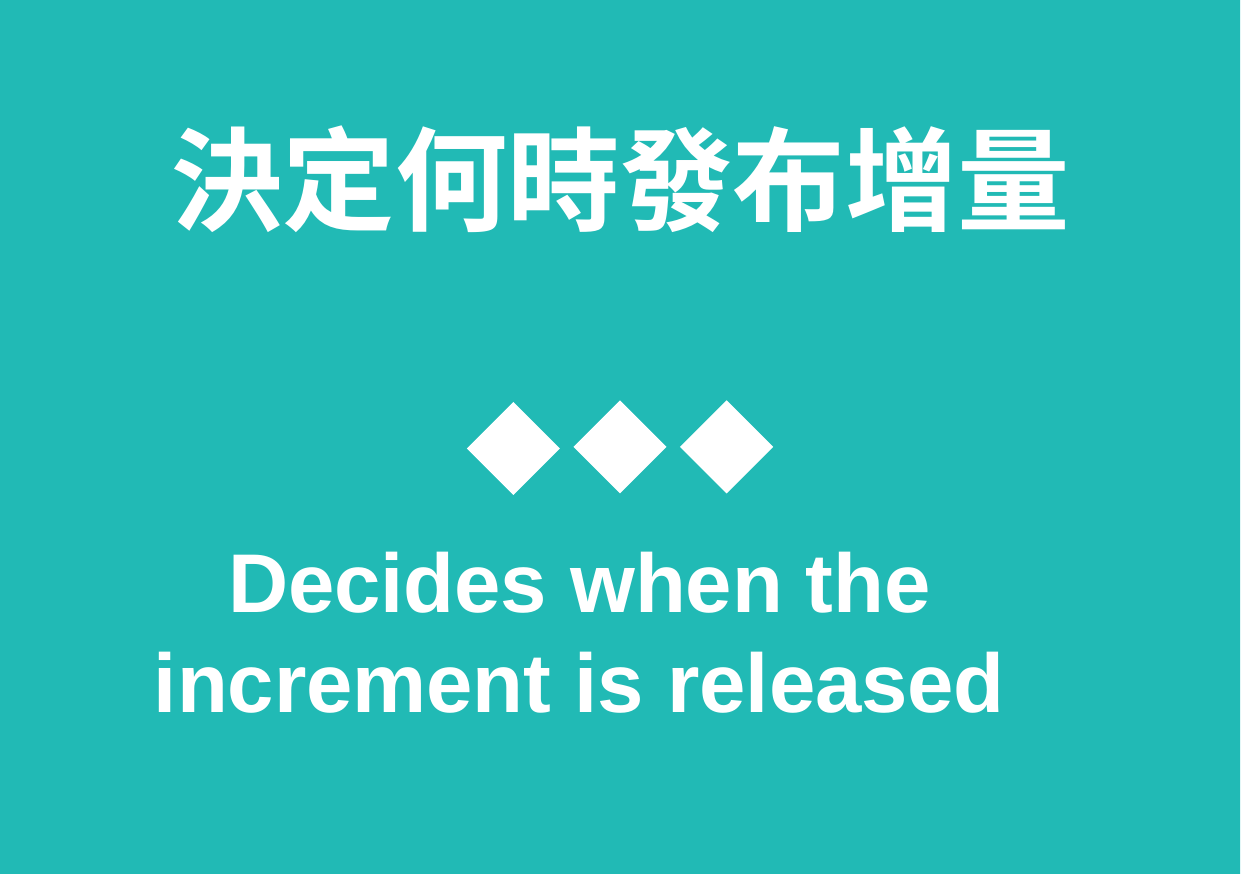

決定何時發布增量

Decides when the increment is released